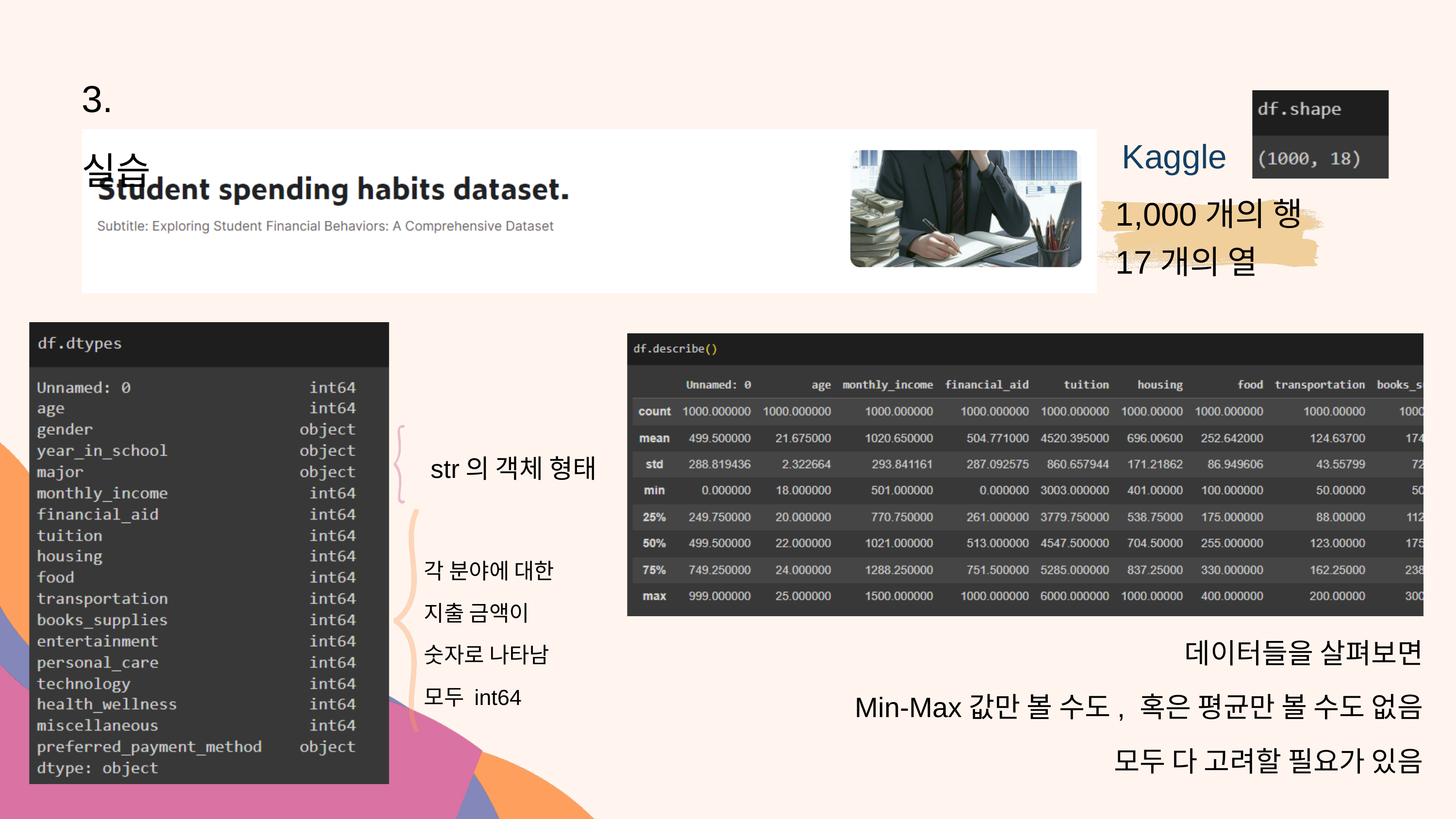

3. 실습

Kaggle

1,000개의 행
17개의 열

str의 객체 형태

각 분야에 대한
지출 금액이
숫자로 나타남
모두 int64
데이터들을 살펴보면
Min-Max값만 볼 수도, 혹은 평균만 볼 수도 없음
모두 다 고려할 필요가 있음